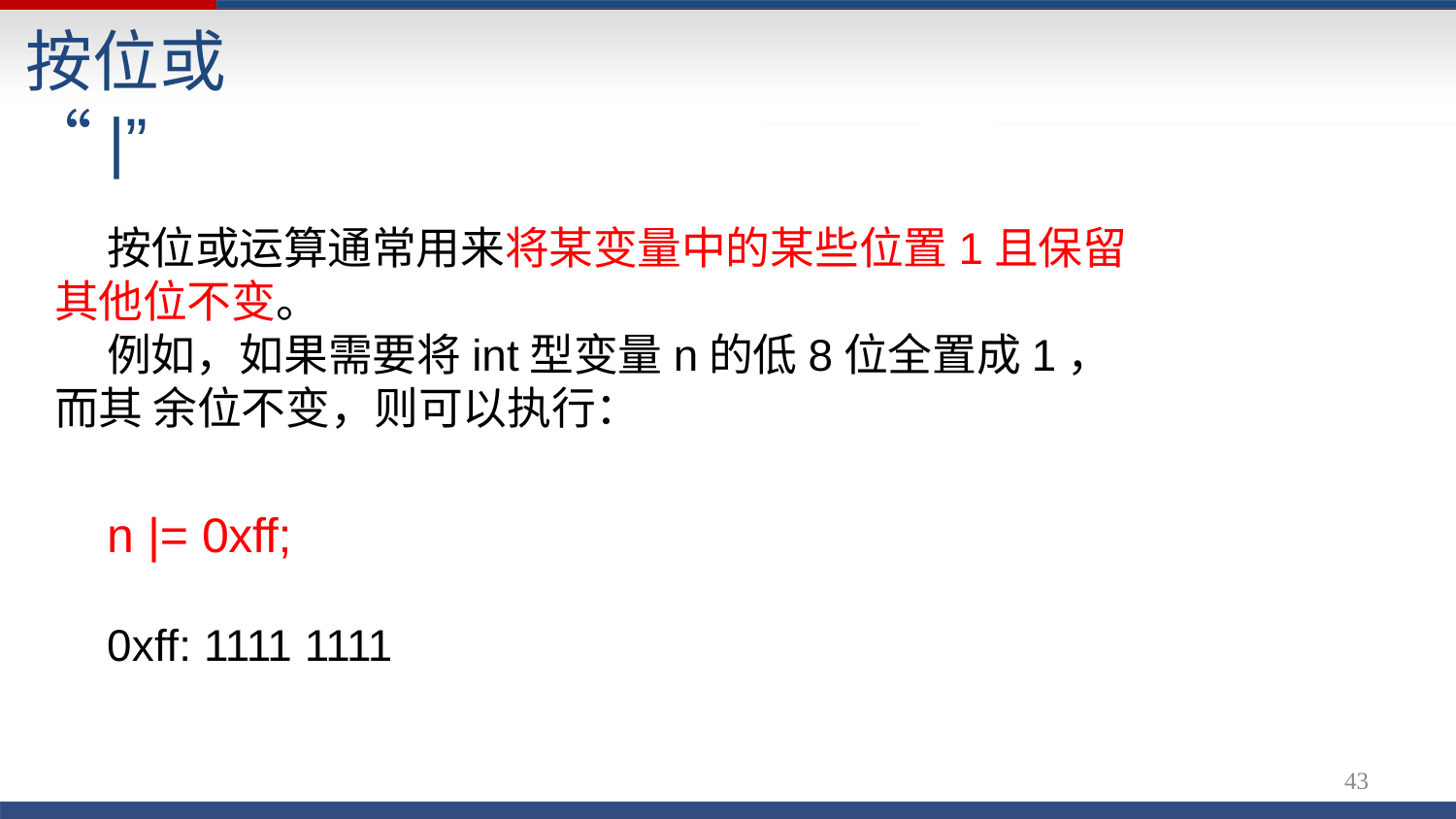

# 按位或 “|”
按位或运算通常用来将某变量中的某些位置1且保留
其他位不变。
例如，如果需要将int型变量n的低8位全置成1，而其 余位不变，则可以执行：

n |= 0xff;

0xff: 1111 1111
43